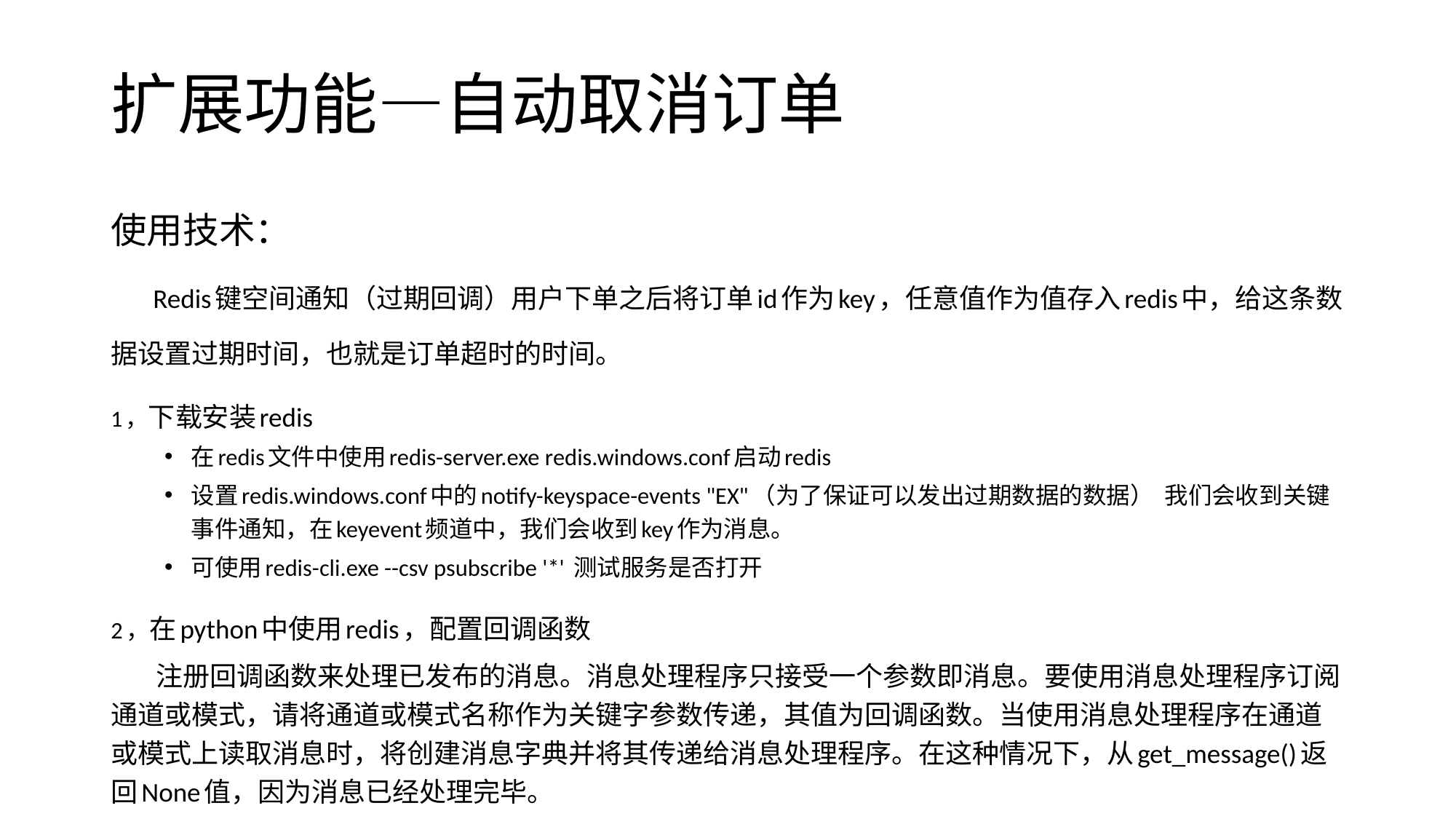

# 扩展功能—自动取消订单
使用技术：
        Redis键空间通知（过期回调）用户下单之后将订单id作为key，任意值作为值存入redis中，给这条数据设置过期时间，也就是订单超时的时间。
1，下载安装redis
在redis文件中使用redis-server.exe redis.windows.conf启动redis
设置redis.windows.conf中的notify-keyspace-events "EX"（为了保证可以发出过期数据的数据）  我们会收到关键事件通知，在keyevent频道中，我们会收到key作为消息。
可使用redis-cli.exe --csv psubscribe '*' 测试服务是否打开
2，在python中使用redis，配置回调函数
        注册回调函数来处理已发布的消息。消息处理程序只接受一个参数即消息。要使用消息处理程序订阅通道或模式，请将通道或模式名称作为关键字参数传递，其值为回调函数。当使用消息处理程序在通道或模式上读取消息时，将创建消息字典并将其传递给消息处理程序。在这种情况下，从get_message()返回None值，因为消息已经处理完毕。